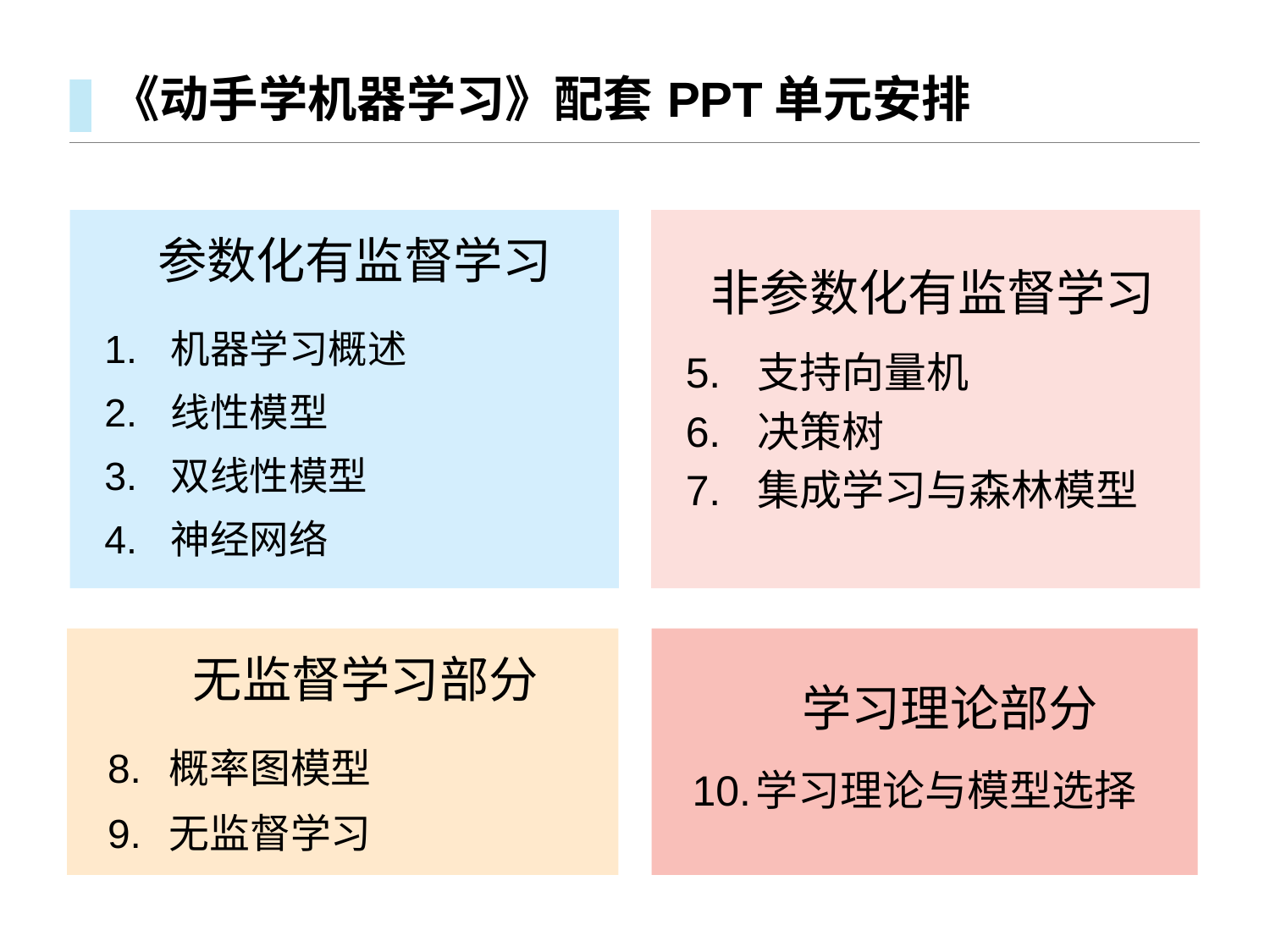

# 《动手学机器学习》配套PPT单元安排

参数化有监督学习
非参数化有监督学习
机器学习概述
线性模型
双线性模型
神经网络
支持向量机
决策树
集成学习与森林模型

无监督学习部分
学习理论部分
概率图模型
无监督学习
学习理论与模型选择